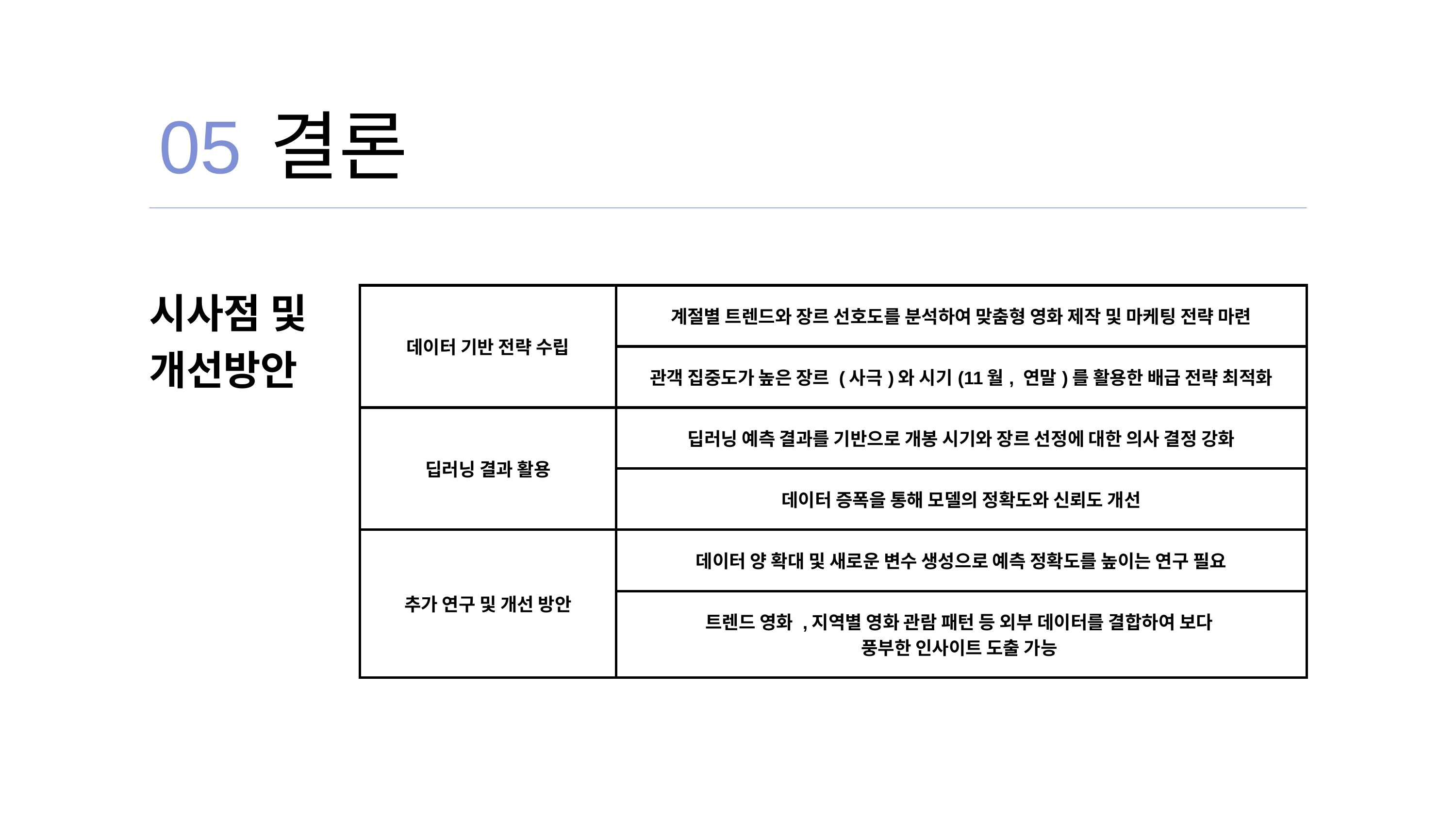

05
결론

시사점 및 개선방안
| 데이터 기반 전략 수립 | 계절별 트렌드와 장르 선호도를 분석하여 맞춤형 영화 제작 및 마케팅 전략 마련 |
| --- | --- |
| 데이터 기반 전략 수립 | 관객 집중도가 높은 장르 (사극)와 시기(11월, 연말)를 활용한 배급 전략 최적화 |
| 딥러닝 결과 활용 | 딥러닝 예측 결과를 기반으로 개봉 시기와 장르 선정에 대한 의사 결정 강화 |
| 딥러닝 결과 활용 | 데이터 증폭을 통해 모델의 정확도와 신뢰도 개선 |
| 추가 연구 및 개선 방안 | 데이터 양 확대 및 새로운 변수 생성으로 예측 정확도를 높이는 연구 필요 |
| 추가 연구 및 개선 방안 | 트렌드 영화 ,지역별 영화 관람 패턴 등 외부 데이터를 결합하여 보다 풍부한 인사이트 도출 가능 |